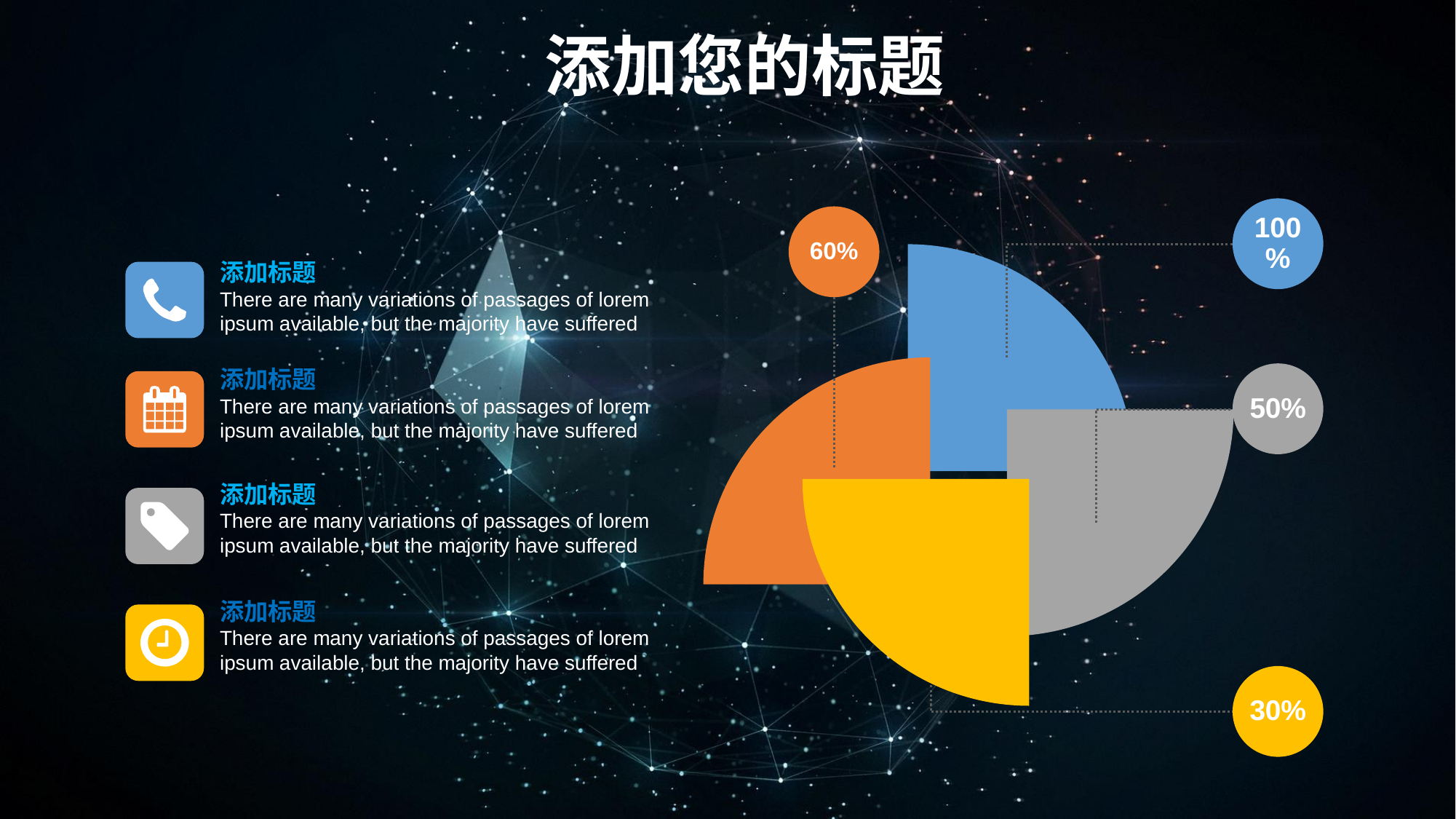

添加您的标题
100%
60%

添加标题
There are many variations of passages of lorem ipsum available, but the majority have suffered

添加标题
There are many variations of passages of lorem ipsum available, but the majority have suffered
50%

添加标题
There are many variations of passages of lorem ipsum available, but the majority have suffered

添加标题
There are many variations of passages of lorem ipsum available, but the majority have suffered

30%